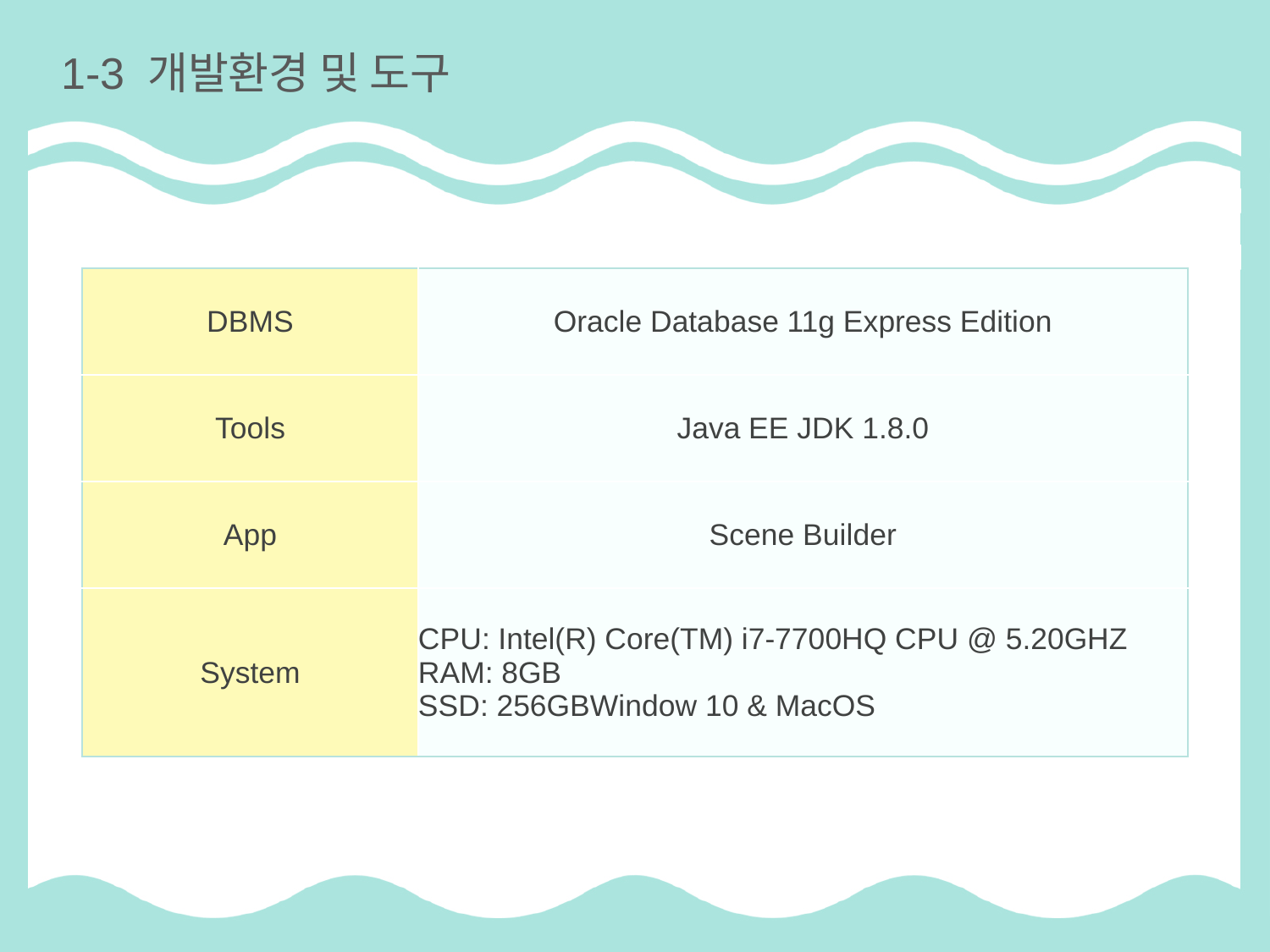

# 1-3 개발환경 및 도구
| DBMS | Oracle Database 11g Express Edition |
| --- | --- |
| Tools | Java EE JDK 1.8.0 |
| App | Scene Builder |
| System | CPU: Intel(R) Core(TM) i7-7700HQ CPU @ 5.20GHZ RAM: 8GB SSD: 256GB Window 10 & MacOS |